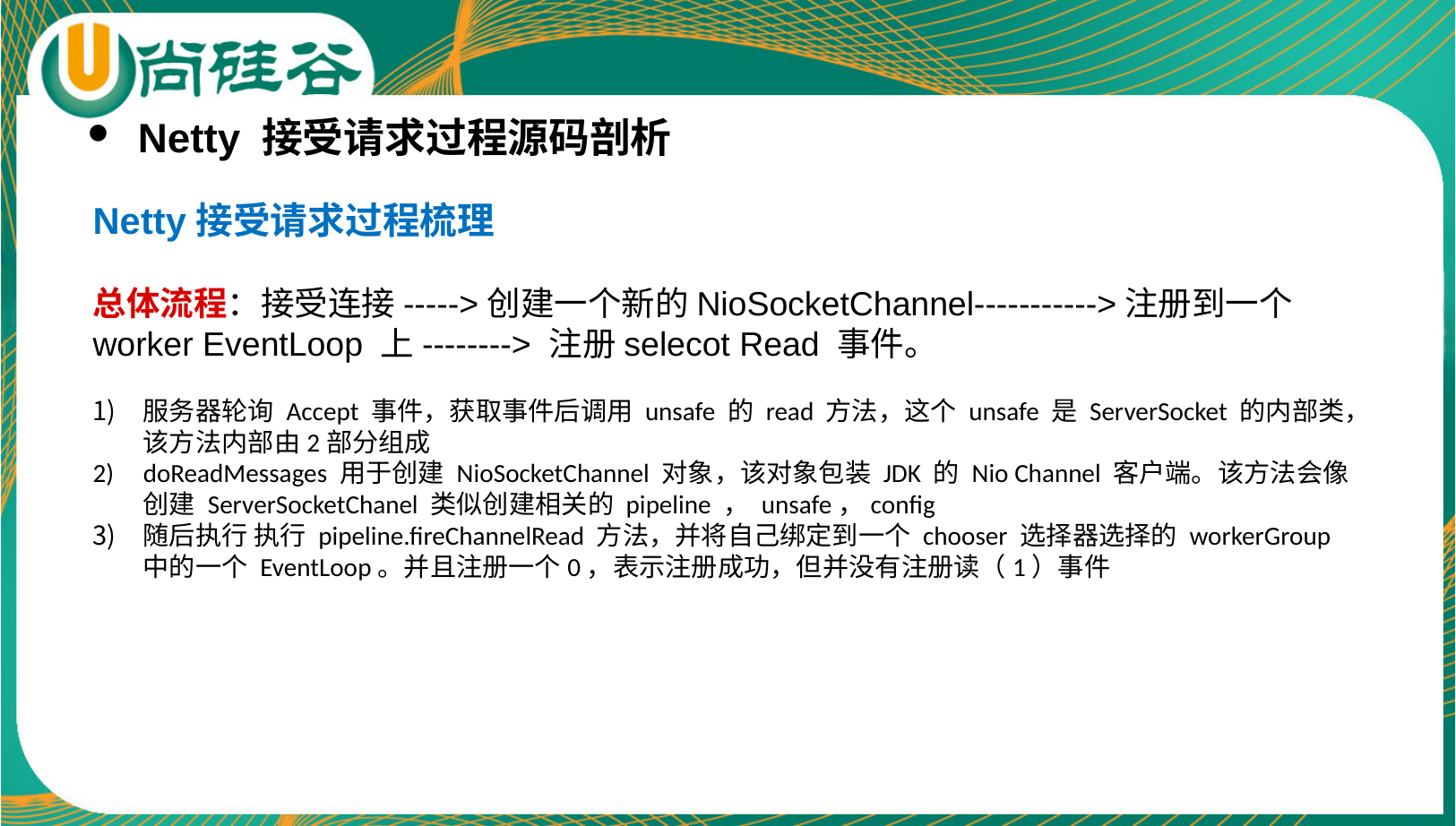

Netty 接受请求过程源码剖析
Netty接受请求过程梳理

总体流程：接受连接----->创建一个新的NioSocketChannel----------->注册到一个 worker EventLoop 上--------> 注册selecot Read 事件。

服务器轮询 Accept 事件，获取事件后调用 unsafe 的 read 方法，这个 unsafe 是 ServerSocket 的内部类，该方法内部由2部分组成
doReadMessages 用于创建 NioSocketChannel 对象，该对象包装 JDK 的 Nio Channel 客户端。该方法会像创建 ServerSocketChanel 类似创建相关的 pipeline ， unsafe，config
随后执行 执行 pipeline.fireChannelRead 方法，并将自己绑定到一个 chooser 选择器选择的 workerGroup 中的一个 EventLoop。并且注册一个0，表示注册成功，但并没有注册读（1）事件